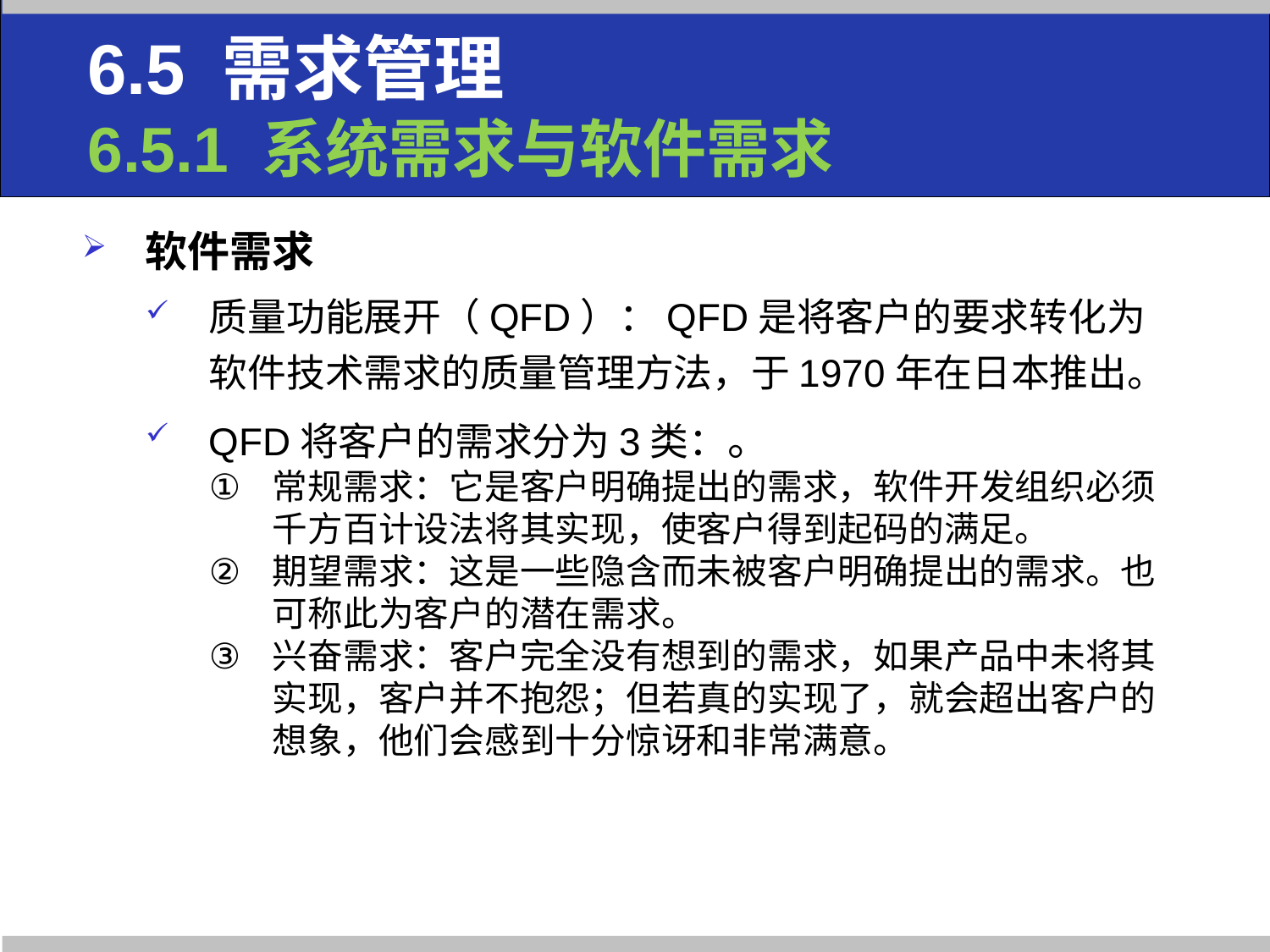

6.5 需求管理
6.5.1 系统需求与软件需求
软件需求
质量功能展开（QFD）：QFD是将客户的要求转化为软件技术需求的质量管理方法，于1970年在日本推出。
QFD将客户的需求分为3类：。
常规需求：它是客户明确提出的需求，软件开发组织必须千方百计设法将其实现，使客户得到起码的满足。
期望需求：这是一些隐含而未被客户明确提出的需求。也可称此为客户的潜在需求。
兴奋需求：客户完全没有想到的需求，如果产品中未将其实现，客户并不抱怨；但若真的实现了，就会超出客户的想象，他们会感到十分惊讶和非常满意。
797